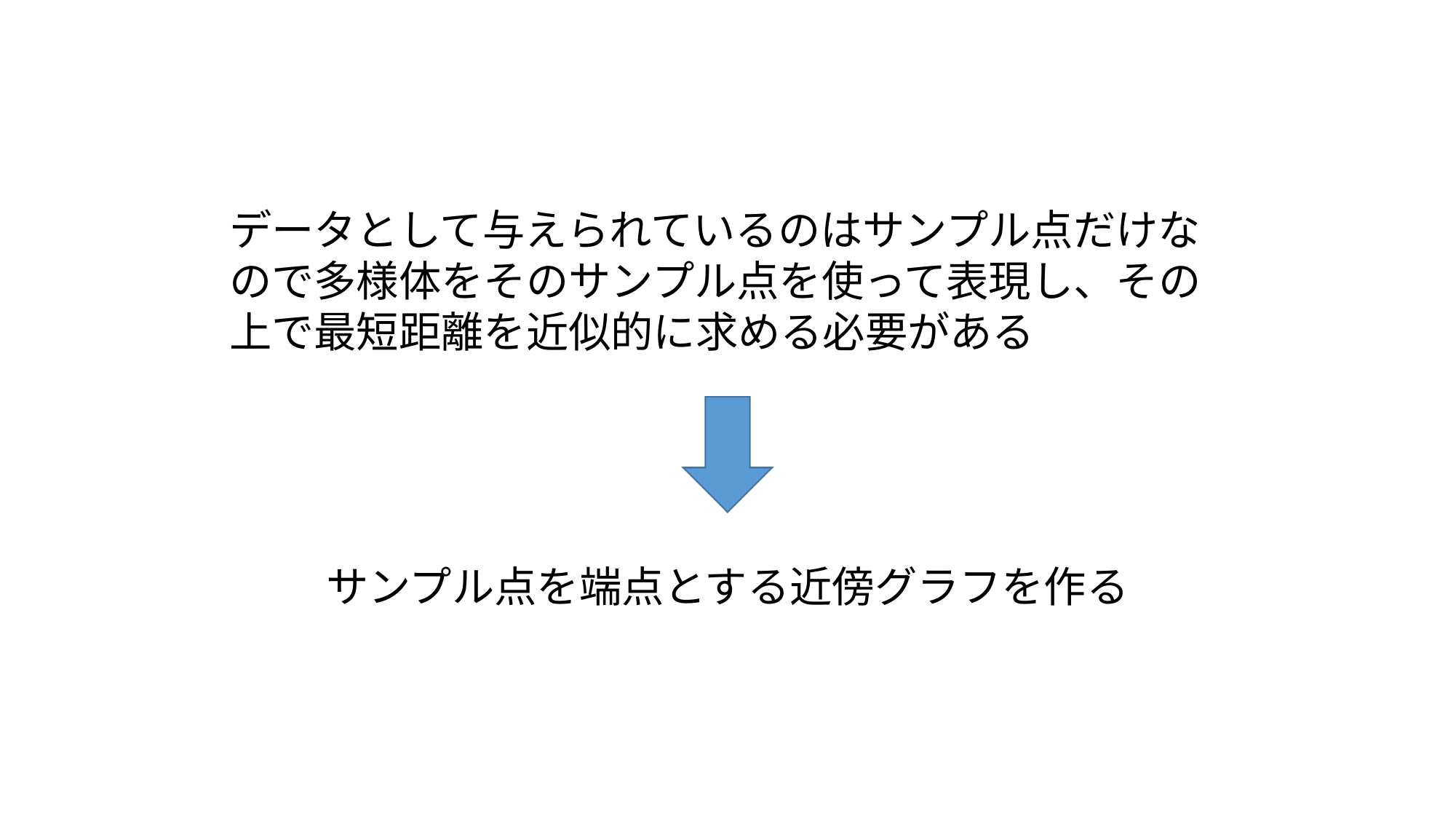

データとして与えられているのはサンプル点だけなので多様体をそのサンプル点を使って表現し、その上で最短距離を近似的に求める必要がある

サンプル点を端点とする近傍グラフを作る